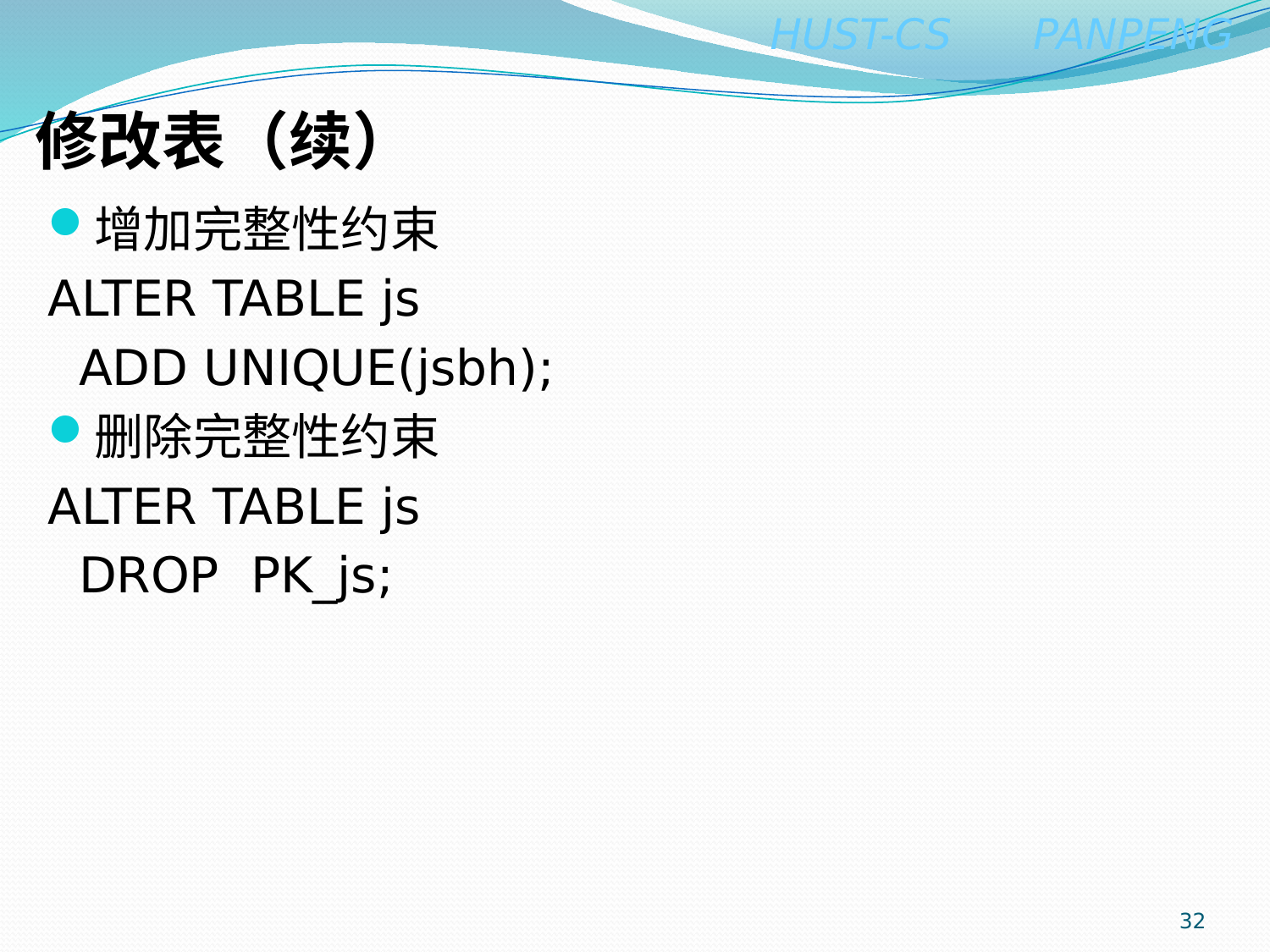

# 修改表（续）
增加完整性约束
ALTER TABLE js
  ADD UNIQUE(jsbh);
删除完整性约束
ALTER TABLE js
  DROP  PK_js;
32